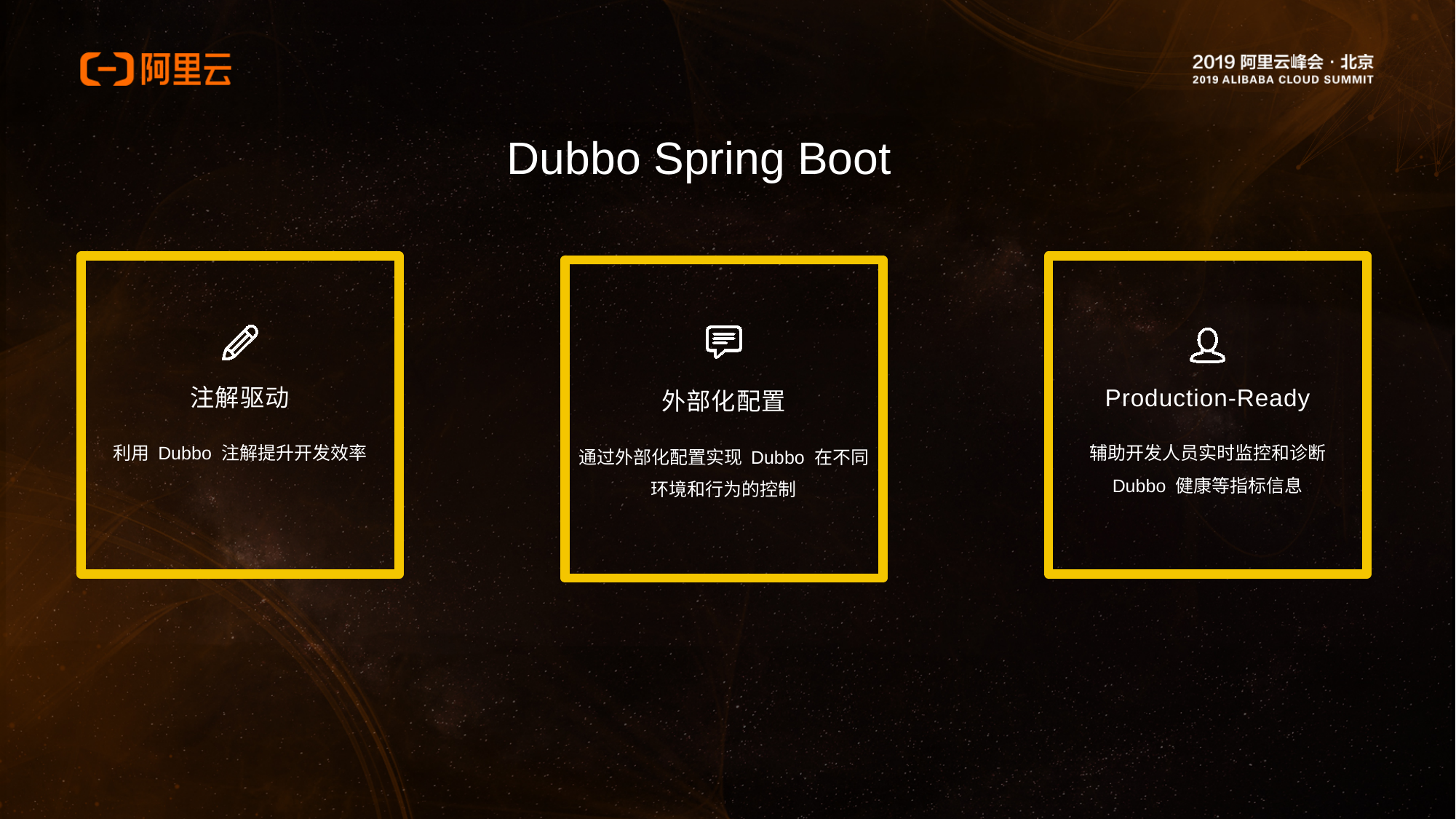

E6636BC20180234D78A0072836F0BE8032B9B2061D382B70ACD9863CB1BB2B294B4DB938416EDB0A22492408384659EB2019210AA1D05B811BBFC23D754E15D824FC41AD5522F487A4D42E576E0248F10CC1E4CE70F612AF28EE21985C349CF8DE162D9C0E3
# Dubbo Spring Boot

注解驱动
Production-Ready
外部化配置
利用 Dubbo 注解提升开发效率
辅助开发人员实时监控和诊断 Dubbo 健康等指标信息
通过外部化配置实现 Dubbo 在不同环境和行为的控制